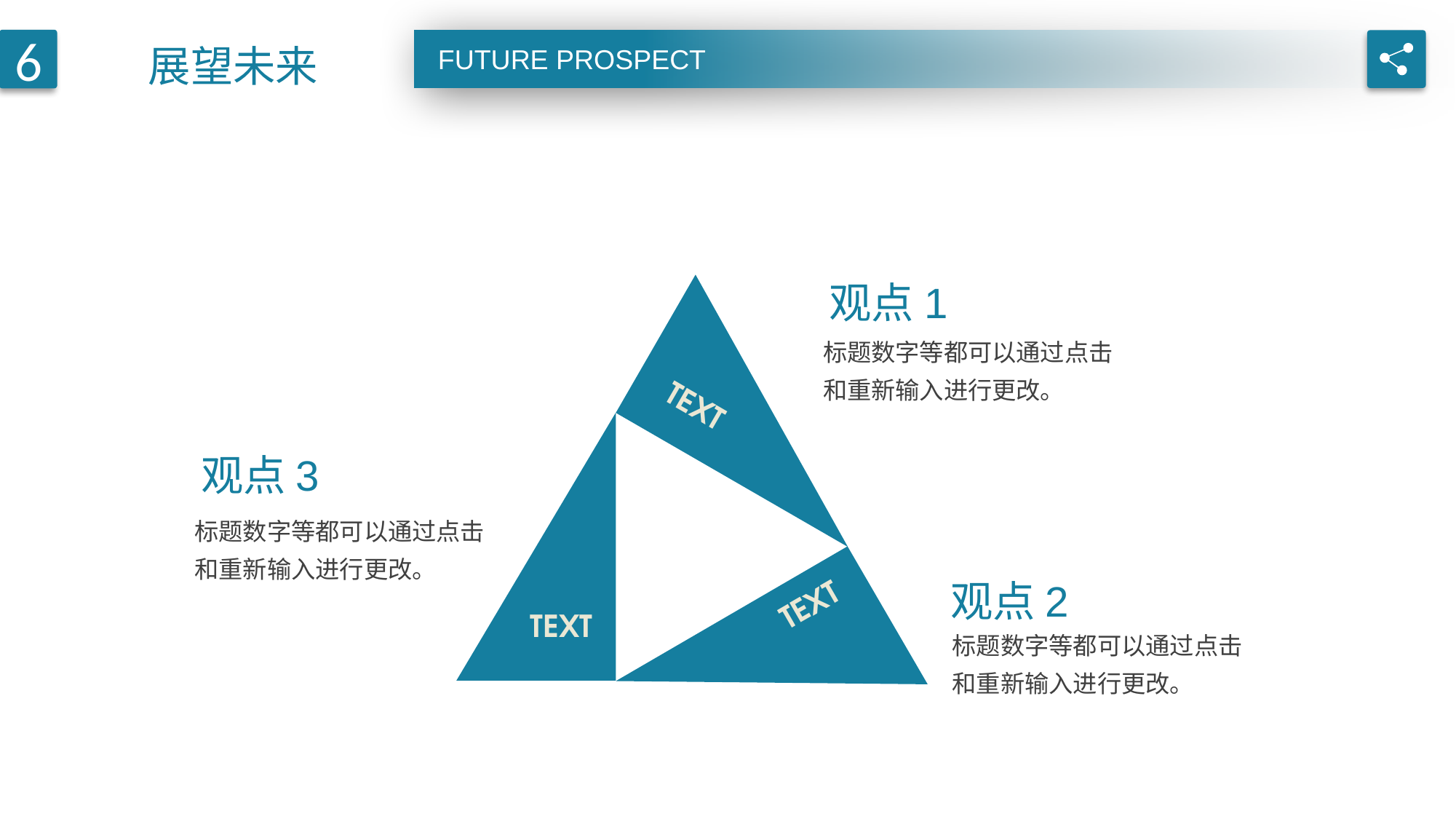

展望未来
6

FUTURE PROSPECT

 观点1
标题数字等都可以通过点击和重新输入进行更改。

TEXT
 观点3

标题数字等都可以通过点击和重新输入进行更改。
 观点2
TEXT
TEXT

标题数字等都可以通过点击和重新输入进行更改。